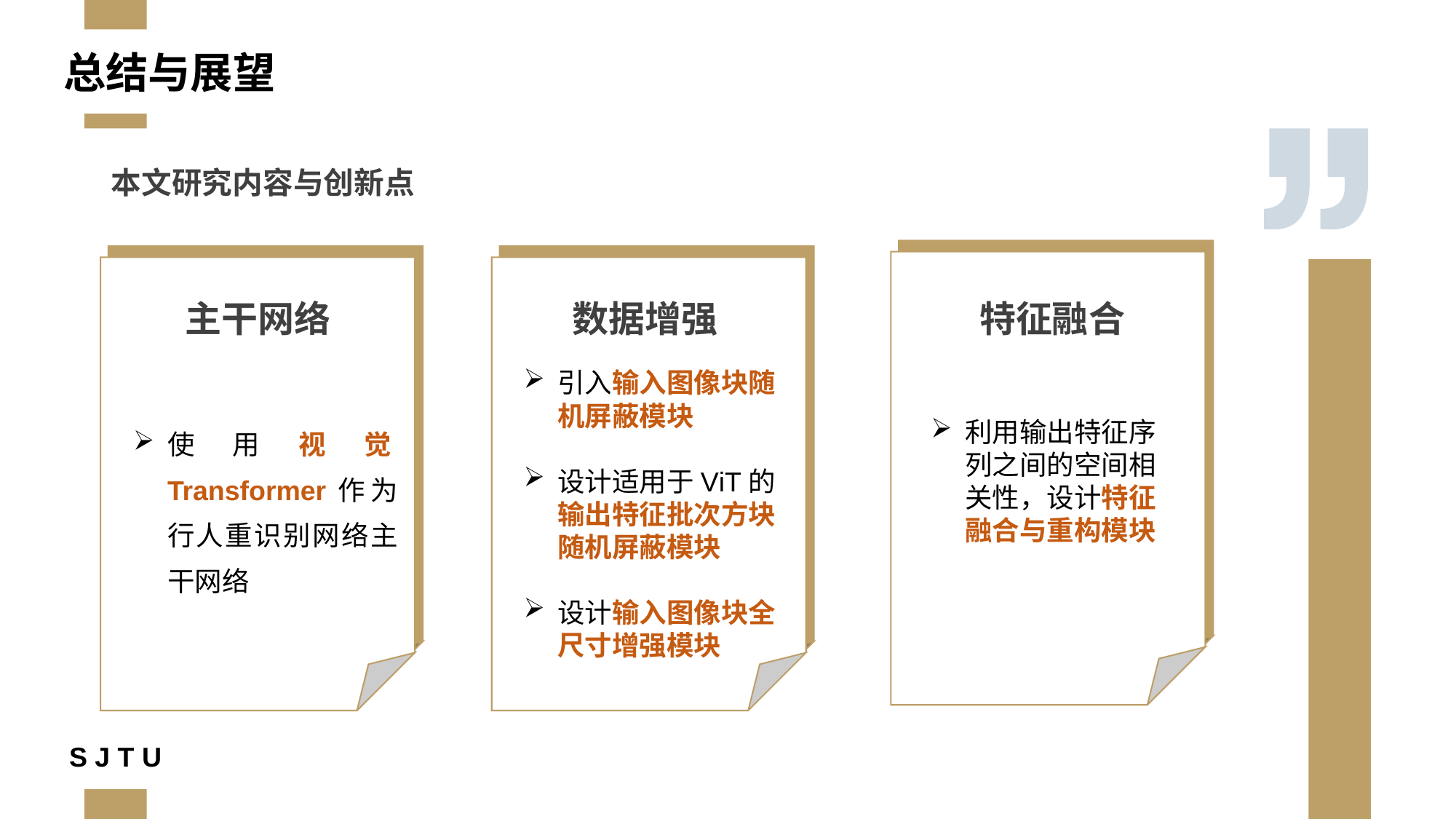

总结与展望
本文研究内容与创新点

主干网络
特征融合
数据增强
引入输入图像块随机屏蔽模块

设计适用于ViT的输出特征批次方块随机屏蔽模块

设计输入图像块全尺寸增强模块
使用视觉Transformer作为行人重识别网络主干网络
利用输出特征序列之间的空间相关性，设计特征融合与重构模块